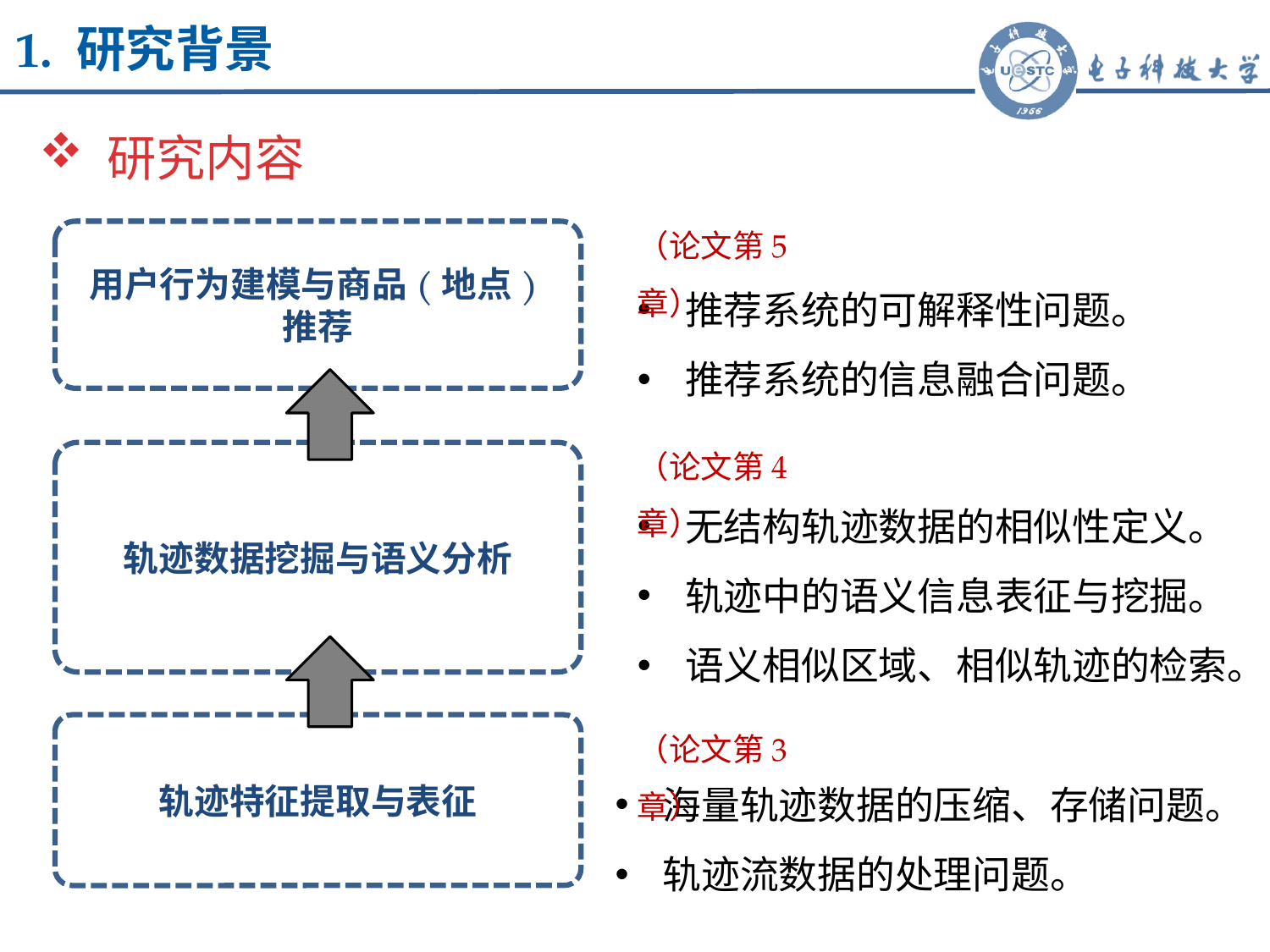

1. 研究背景
 研究内容
（论文第5章）
用户行为建模与商品(地点)推荐
推荐系统的可解释性问题。
推荐系统的信息融合问题。

（论文第4章）
轨迹数据挖掘与语义分析
无结构轨迹数据的相似性定义。
轨迹中的语义信息表征与挖掘。
语义相似区域、相似轨迹的检索。

（论文第3章）
轨迹特征提取与表征
海量轨迹数据的压缩、存储问题。
轨迹流数据的处理问题。